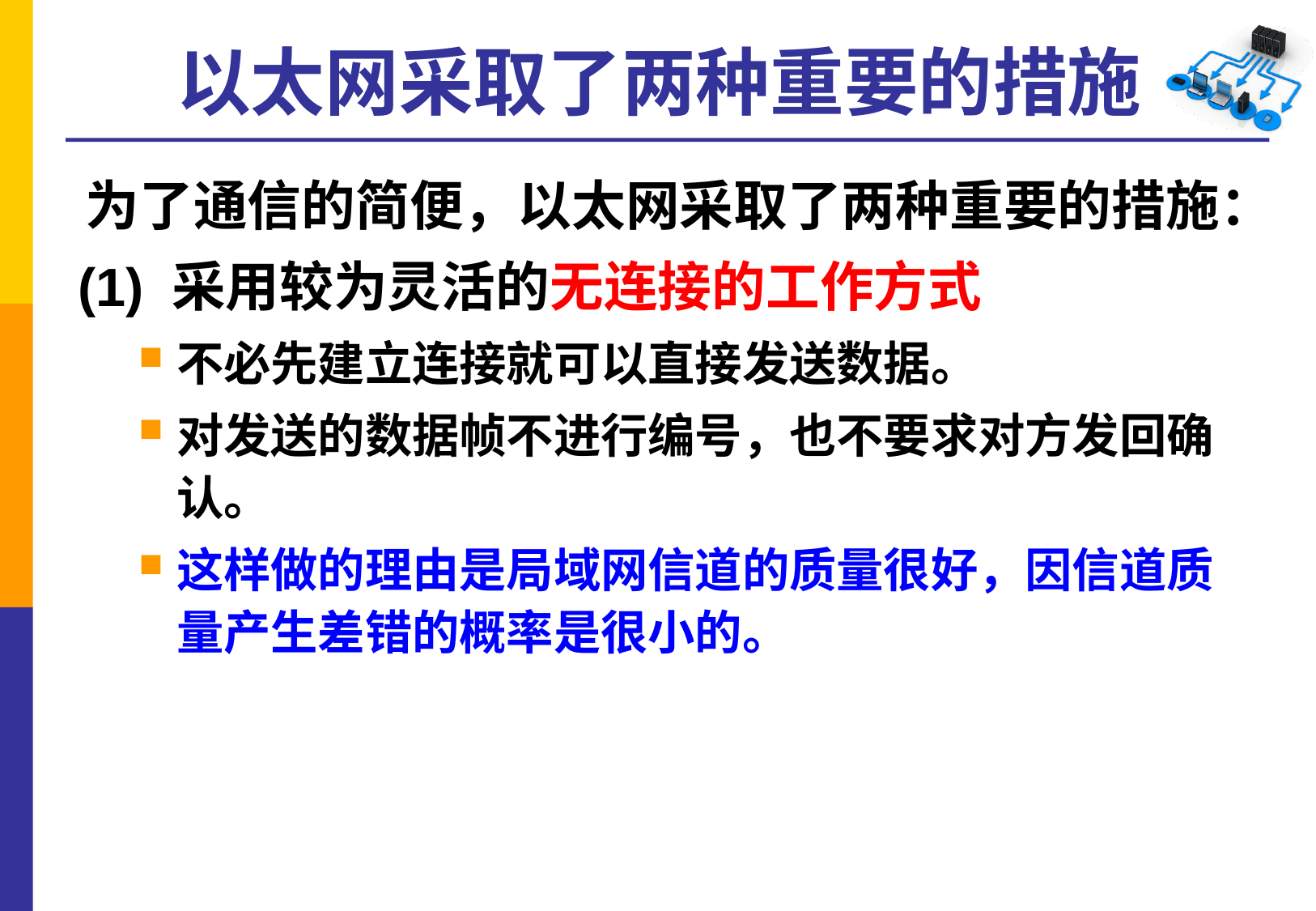

# 以太网采取了两种重要的措施
为了通信的简便，以太网采取了两种重要的措施：
(1) 采用较为灵活的无连接的工作方式
不必先建立连接就可以直接发送数据。
对发送的数据帧不进行编号，也不要求对方发回确认。
这样做的理由是局域网信道的质量很好，因信道质量产生差错的概率是很小的。